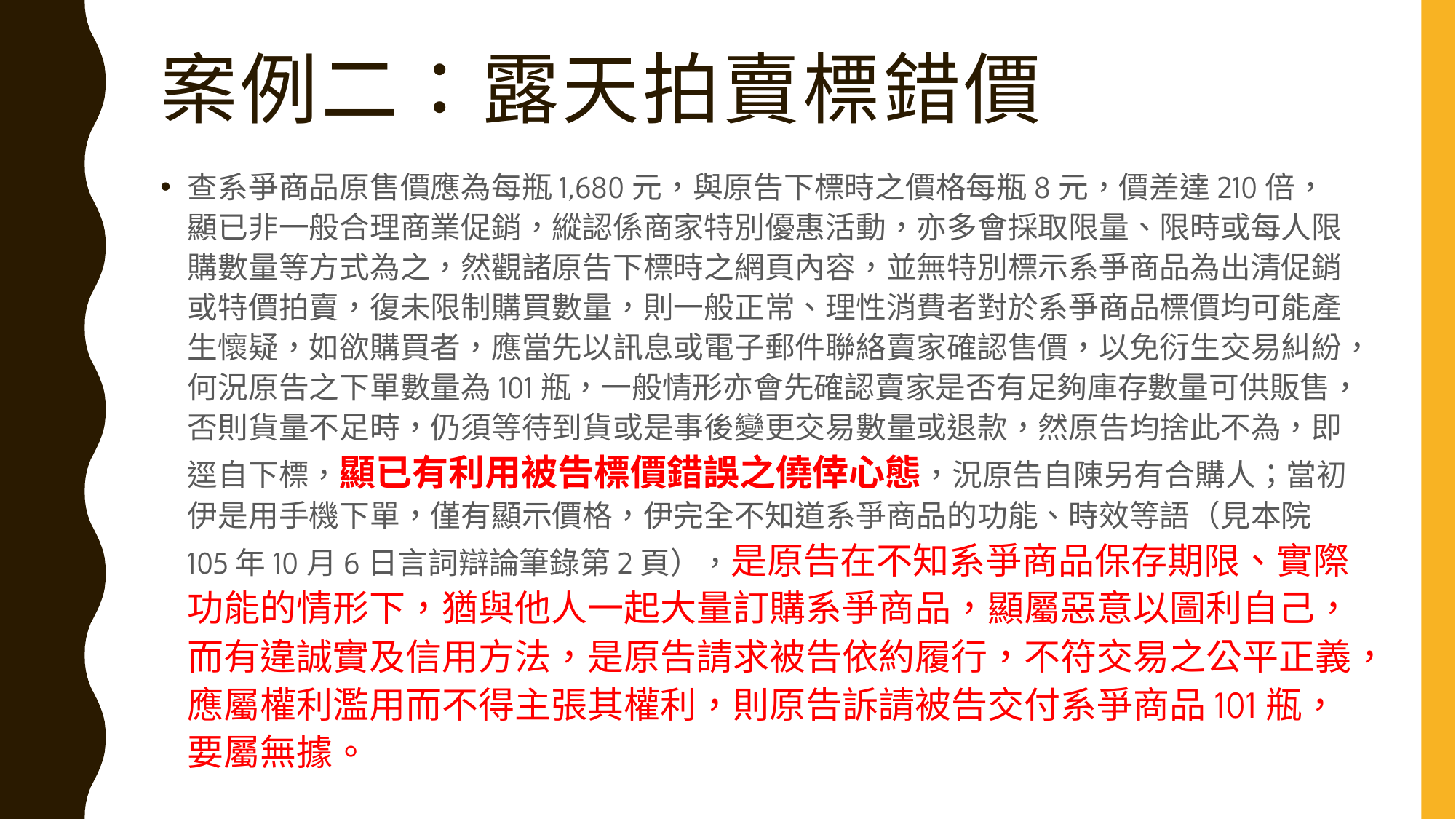

# 案例二：露天拍賣標錯價
查系爭商品原售價應為每瓶1,680元，與原告下標時之價格每瓶8元，價差達210倍，顯已非一般合理商業促銷，縱認係商家特別優惠活動，亦多會採取限量、限時或每人限購數量等方式為之，然觀諸原告下標時之網頁內容，並無特別標示系爭商品為出清促銷或特價拍賣，復未限制購買數量，則一般正常、理性消費者對於系爭商品標價均可能產生懷疑，如欲購買者，應當先以訊息或電子郵件聯絡賣家確認售價，以免衍生交易糾紛，何況原告之下單數量為101瓶，一般情形亦會先確認賣家是否有足夠庫存數量可供販售，否則貨量不足時，仍須等待到貨或是事後變更交易數量或退款，然原告均捨此不為，即逕自下標，顯已有利用被告標價錯誤之僥倖心態，況原告自陳另有合購人；當初伊是用手機下單，僅有顯示價格，伊完全不知道系爭商品的功能、時效等語（見本院105年10月6日言詞辯論筆錄第2頁），是原告在不知系爭商品保存期限、實際功能的情形下，猶與他人一起大量訂購系爭商品，顯屬惡意以圖利自己，而有違誠實及信用方法，是原告請求被告依約履行，不符交易之公平正義，應屬權利濫用而不得主張其權利，則原告訴請被告交付系爭商品101瓶，要屬無據。